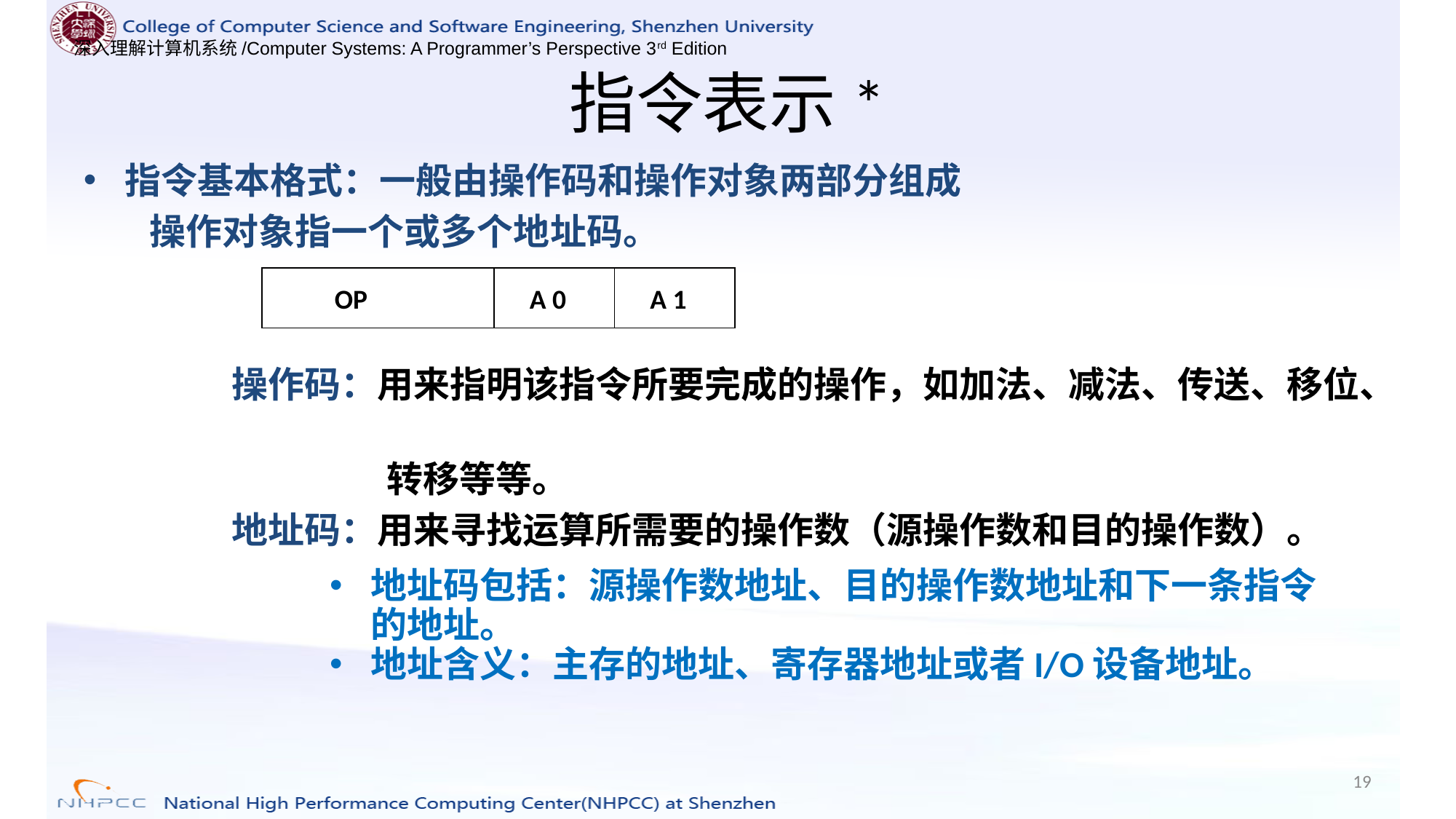

# 指令表示*
指令基本格式：一般由操作码和操作对象两部分组成
       操作对象指一个或多个地址码。

                 操作码：用来指明该指令所要完成的操作，如加法、减法、传送、移位、
                                    转移等等。
                 地址码：用来寻找运算所需要的操作数（源操作数和目的操作数）。

          OP
    A 0
    A 1
地址码包括：源操作数地址、目的操作数地址和下一条指令的地址。
地址含义：主存的地址、寄存器地址或者I/O设备地址。
19